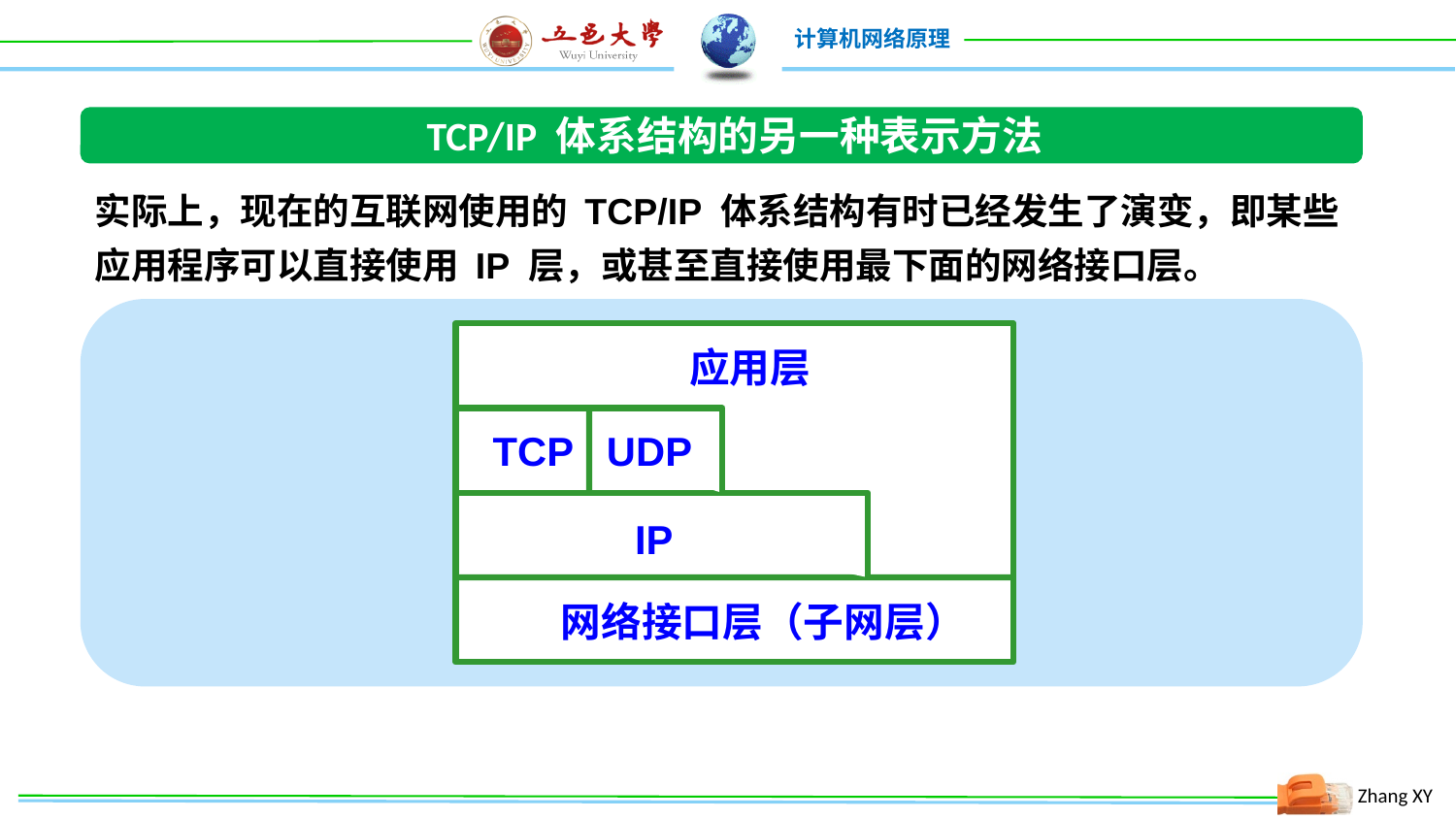

TCP/IP 体系结构的另一种表示方法

实际上，现在的互联网使用的 TCP/IP 体系结构有时已经发生了演变，即某些应用程序可以直接使用 IP 层，或甚至直接使用最下面的网络接口层。

应用层

TCP   UDP

IP

网络接口层（子网层）